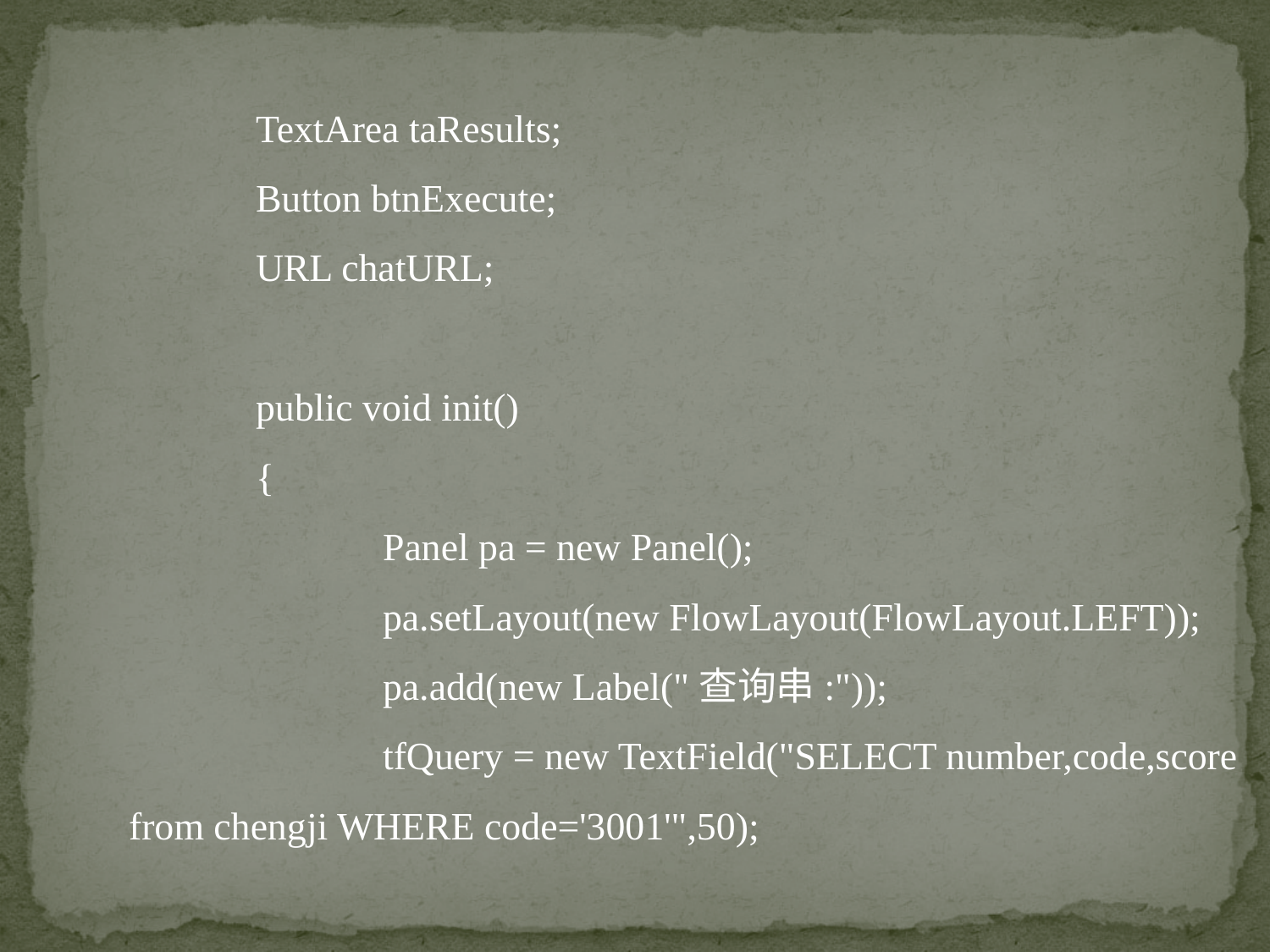

TextArea taResults;
	Button btnExecute;
	URL chatURL;

	public void init()
	{
		Panel pa = new Panel();
		pa.setLayout(new FlowLayout(FlowLayout.LEFT));
		pa.add(new Label("查询串:"));
		tfQuery = new TextField("SELECT number,code,score from chengji WHERE code='3001'",50);